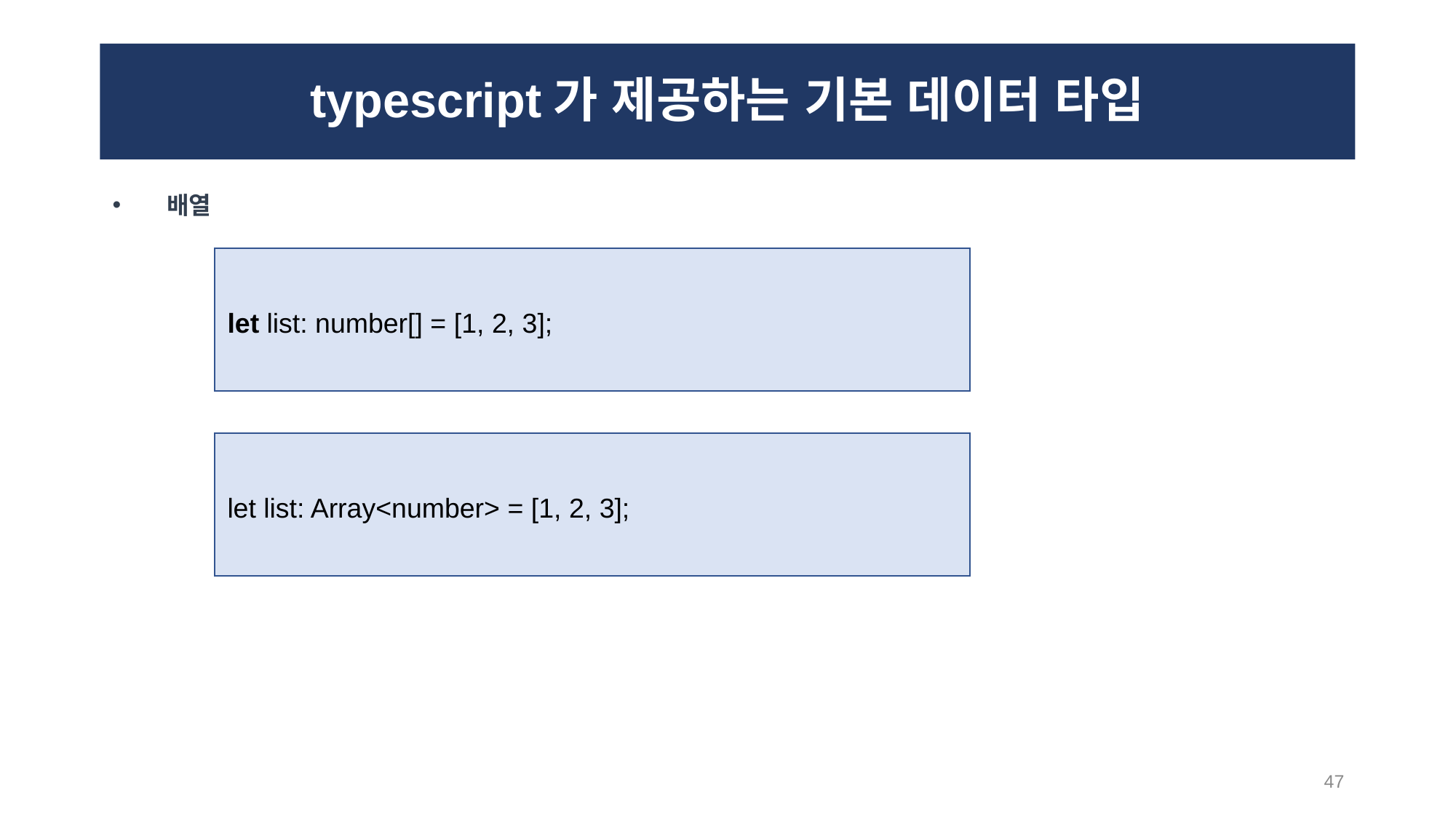

# typescript가 제공하는 기본 데이터 타입
배열

let list: number[] = [1, 2, 3];
let list: Array<number> = [1, 2, 3];
47